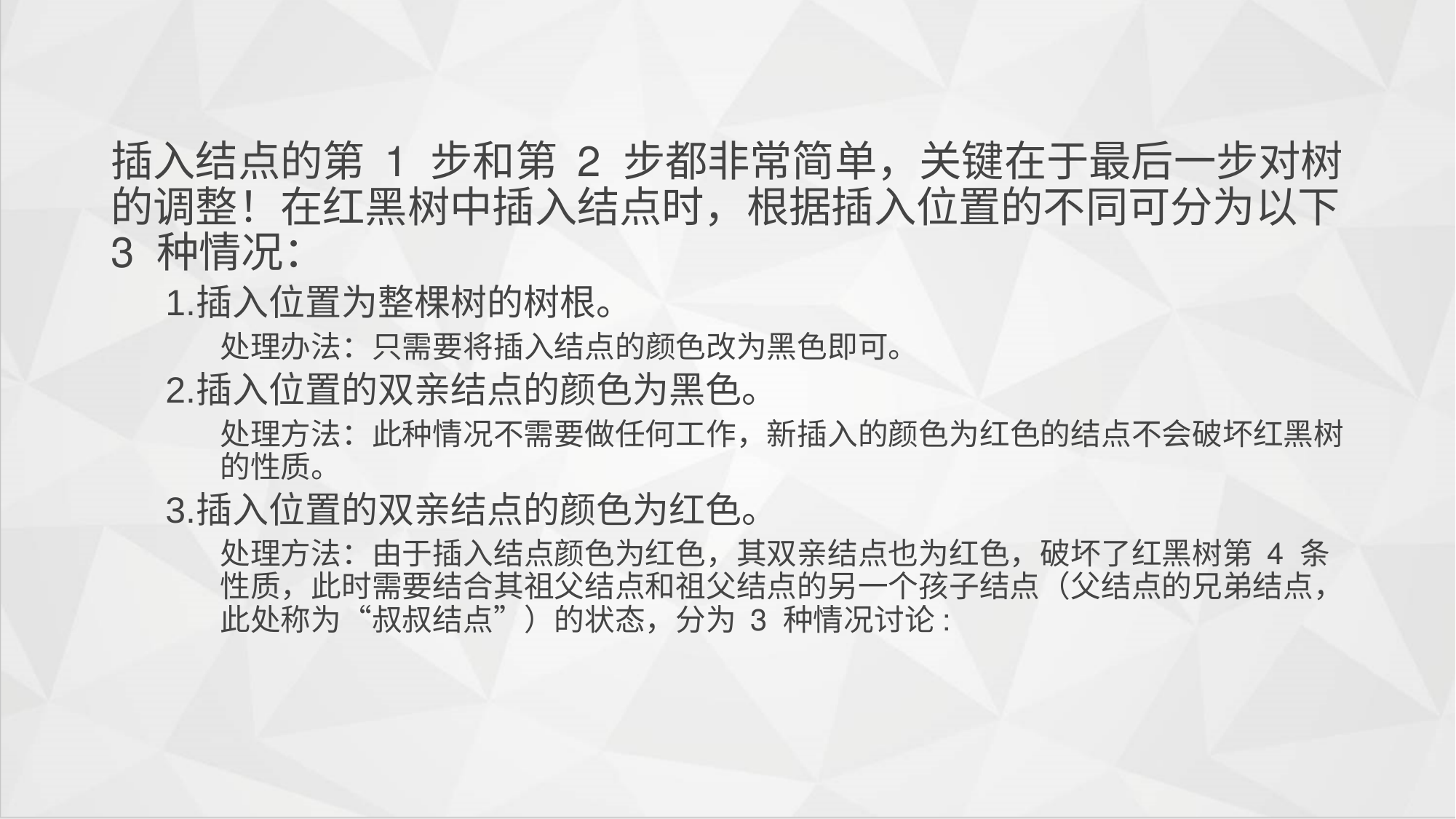

插入结点的第 1 步和第 2 步都非常简单，关键在于最后一步对树的调整！在红黑树中插入结点时，根据插入位置的不同可分为以下 3 种情况：
插入位置为整棵树的树根。
处理办法：只需要将插入结点的颜色改为黑色即可。
插入位置的双亲结点的颜色为黑色。
处理方法：此种情况不需要做任何工作，新插入的颜色为红色的结点不会破坏红黑树的性质。
插入位置的双亲结点的颜色为红色。
处理方法：由于插入结点颜色为红色，其双亲结点也为红色，破坏了红黑树第 4 条性质，此时需要结合其祖父结点和祖父结点的另一个孩子结点（父结点的兄弟结点，此处称为“叔叔结点”）的状态，分为 3 种情况讨论: